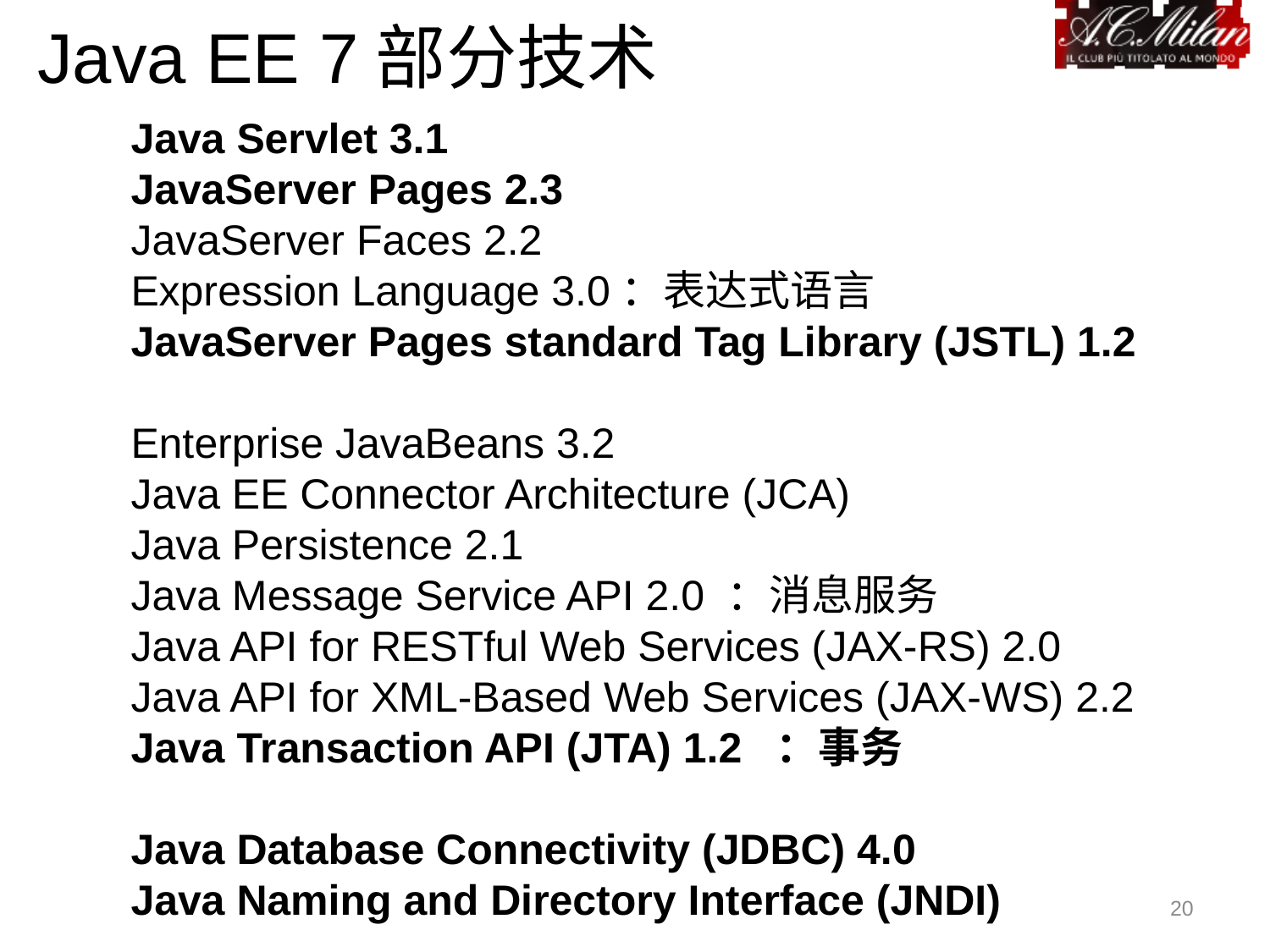

Java EE 7部分技术
Java Servlet 3.1
JavaServer Pages 2.3
JavaServer Faces 2.2
Expression Language 3.0：表达式语言
JavaServer Pages standard Tag Library (JSTL) 1.2

Enterprise JavaBeans 3.2
Java EE Connector Architecture (JCA)
Java Persistence 2.1
Java Message Service API 2.0 ：消息服务
Java API for RESTful Web Services (JAX-RS) 2.0
Java API for XML-Based Web Services (JAX-WS) 2.2
Java Transaction API (JTA) 1.2  ：事务

Java Database Connectivity (JDBC) 4.0
Java Naming and Directory Interface (JNDI)
20